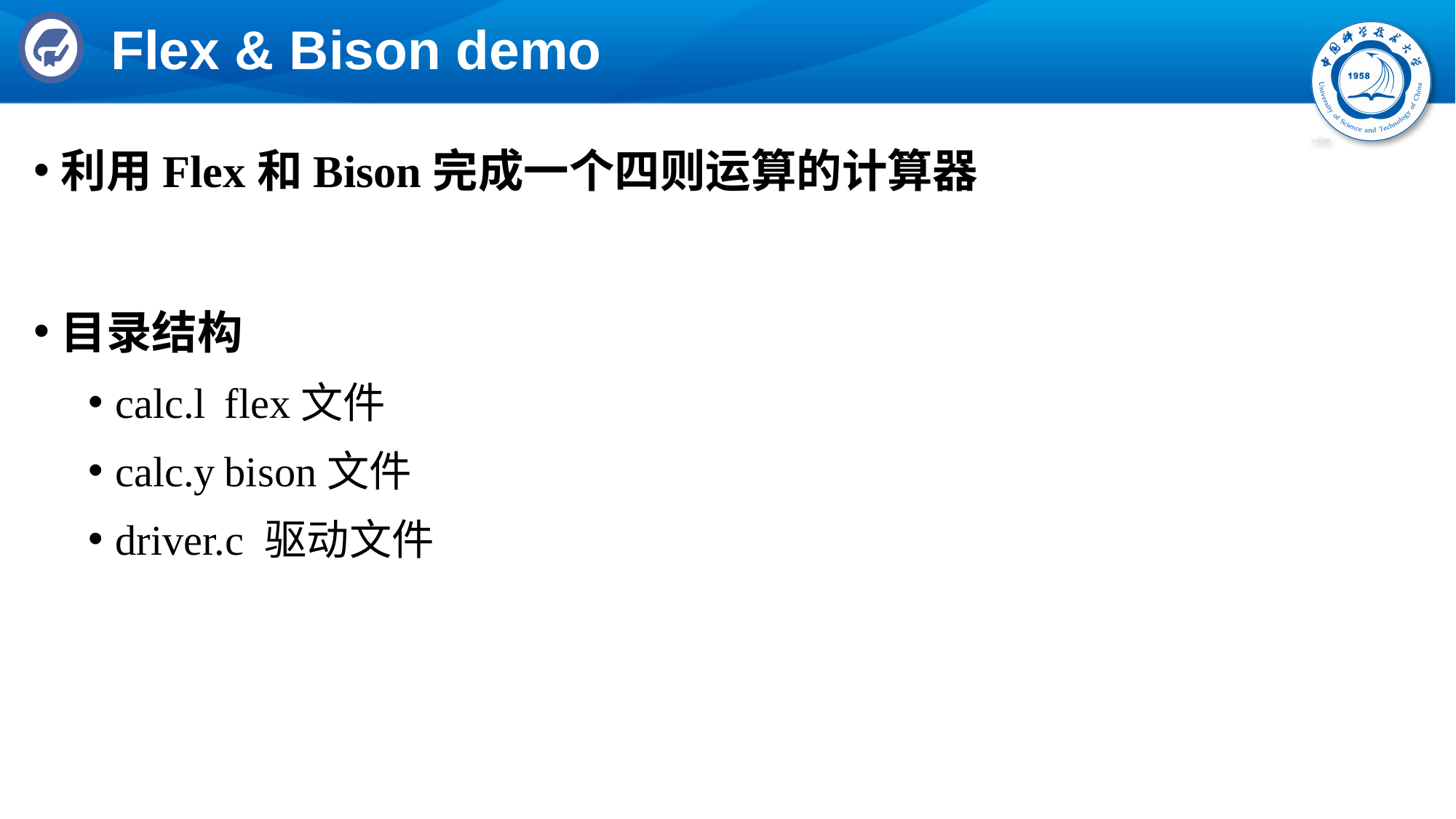

# Flex & Bison demo
利用Flex和Bison完成一个四则运算的计算器

目录结构
calc.l	flex文件
calc.y	bison文件
driver.c 驱动文件